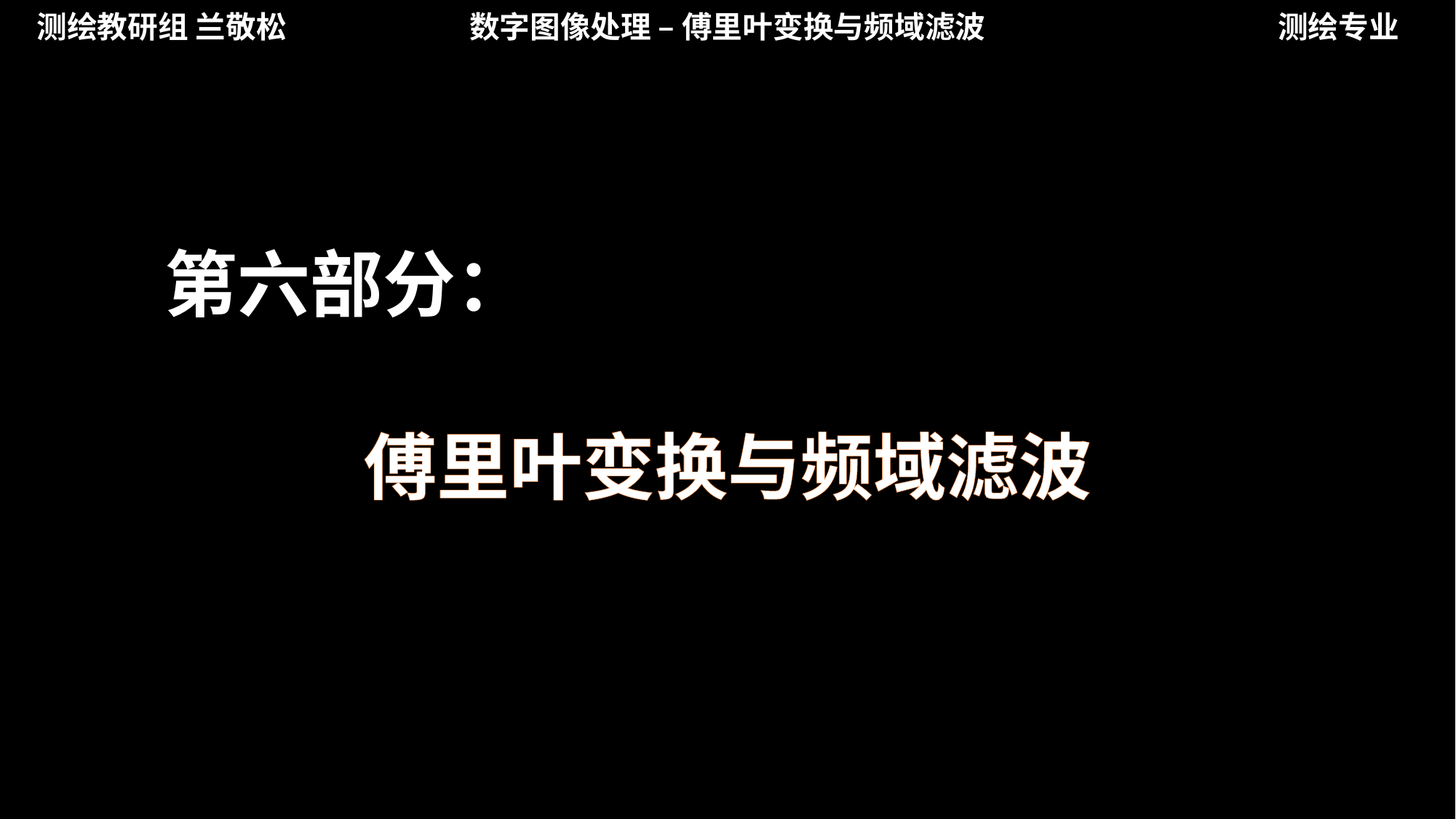

测绘教研组 兰敬松
数字图像处理 – 傅里叶变换与频域滤波
测绘专业
第六部分：
傅里叶变换与频域滤波